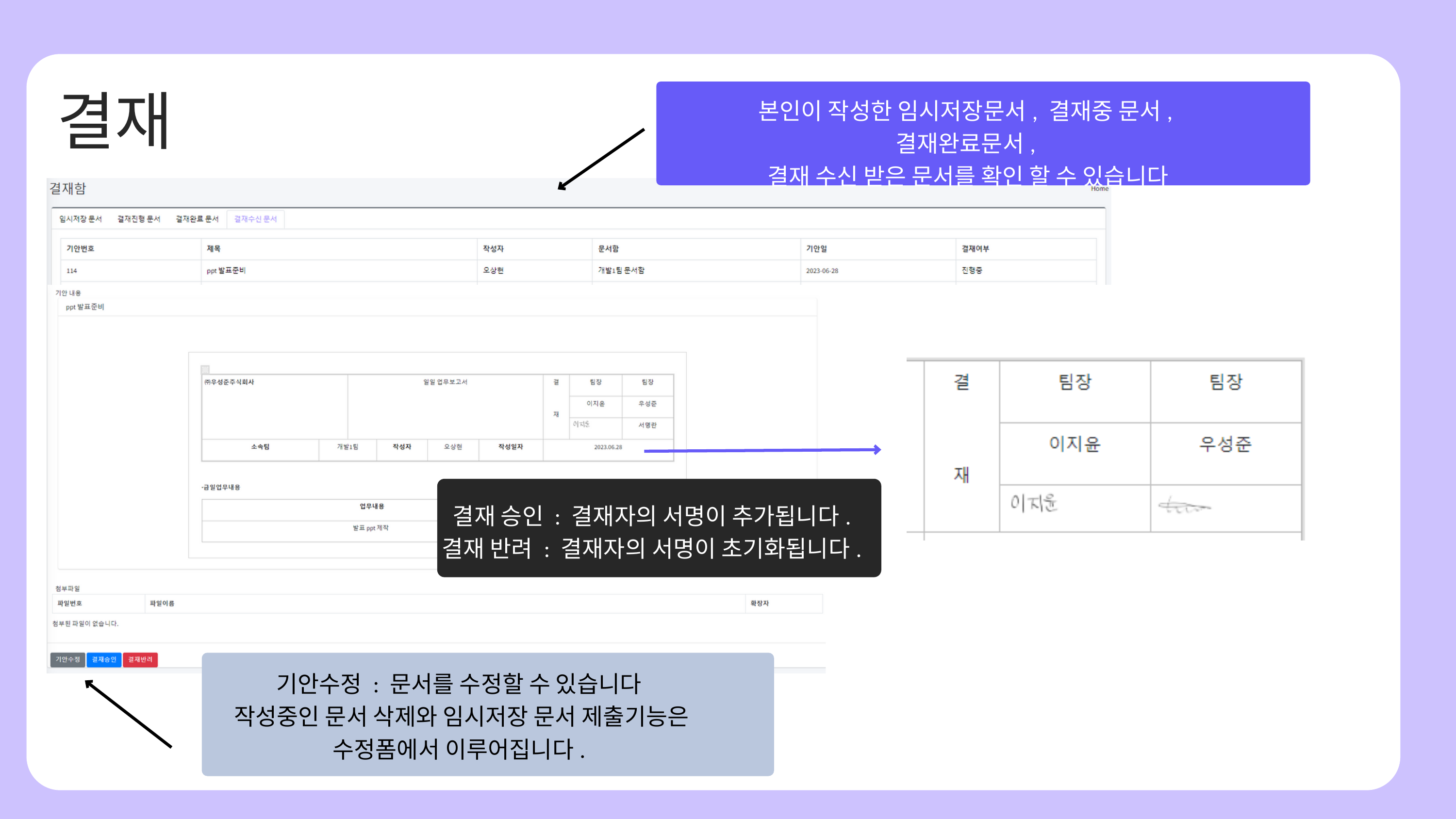

본인이 작성한 임시저장문서, 결재중 문서,  결재완료문서,
결재 수신 받은 문서를 확인 할 수 있습니다

결재

결재 승인 : 결재자의 서명이 추가됩니다.
결재 반려 : 결재자의 서명이 초기화됩니다.

기안수정 : 문서를 수정할 수 있습니다
 작성중인 문서 삭제와 임시저장 문서 제출기능은
수정폼에서 이루어집니다.